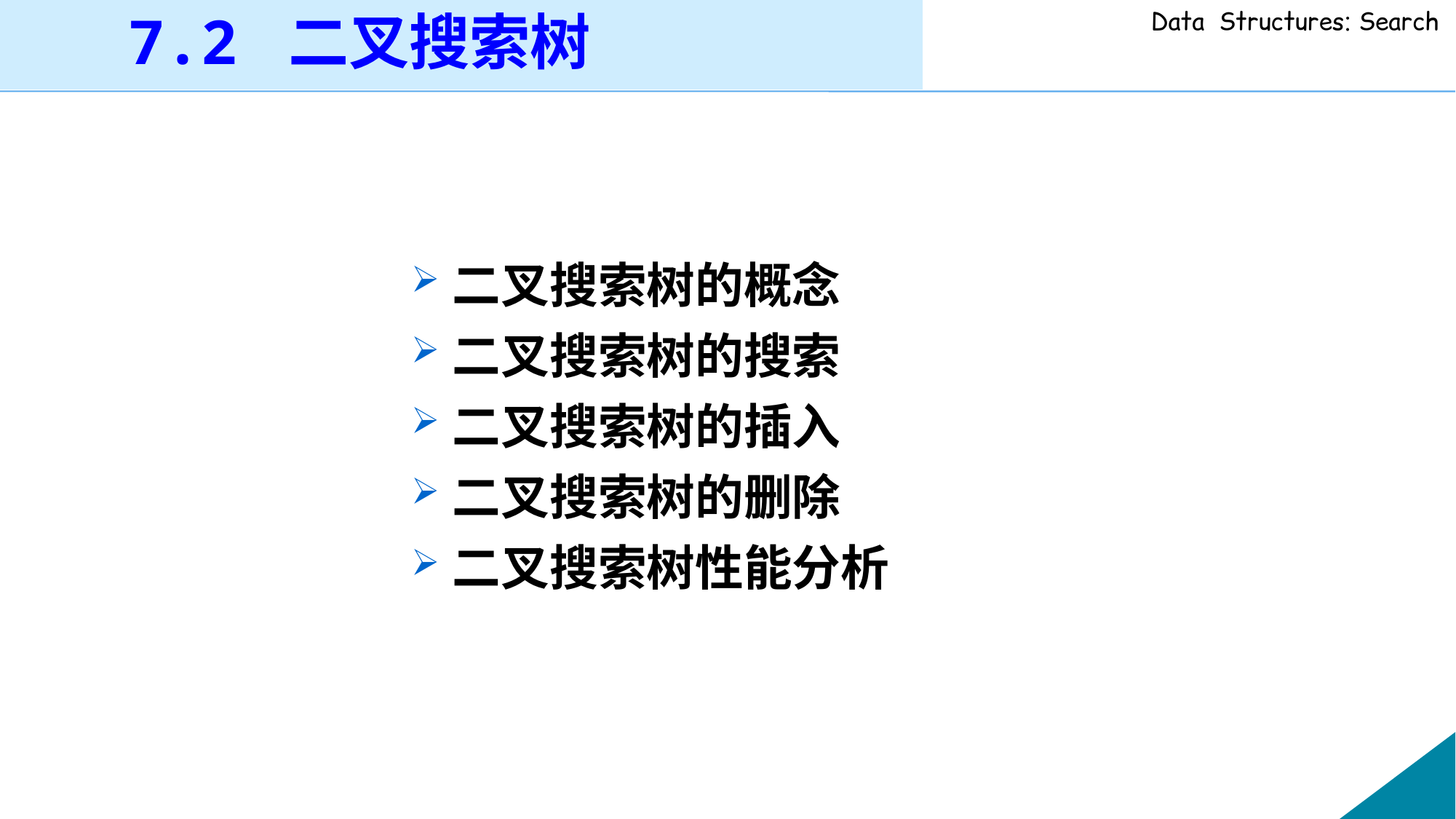

7.2 二叉搜索树
二叉搜索树的概念
二叉搜索树的搜索
二叉搜索树的插入
二叉搜索树的删除
二叉搜索树性能分析